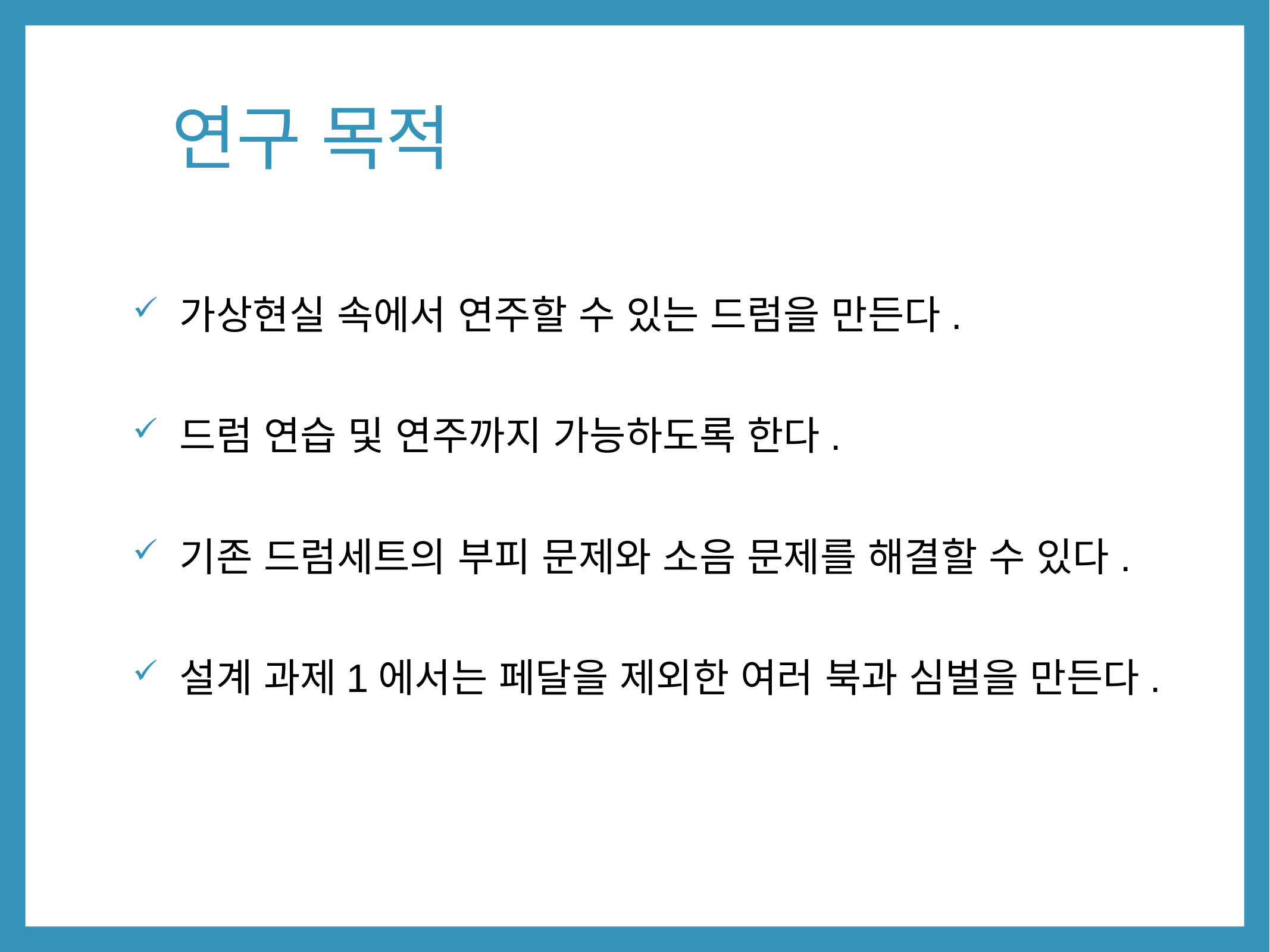

# 연구 목적
 가상현실 속에서 연주할 수 있는 드럼을 만든다.

 드럼 연습 및 연주까지 가능하도록 한다.

 기존 드럼세트의 부피 문제와 소음 문제를 해결할 수 있다.

 설계 과제1에서는 페달을 제외한 여러 북과 심벌을 만든다.